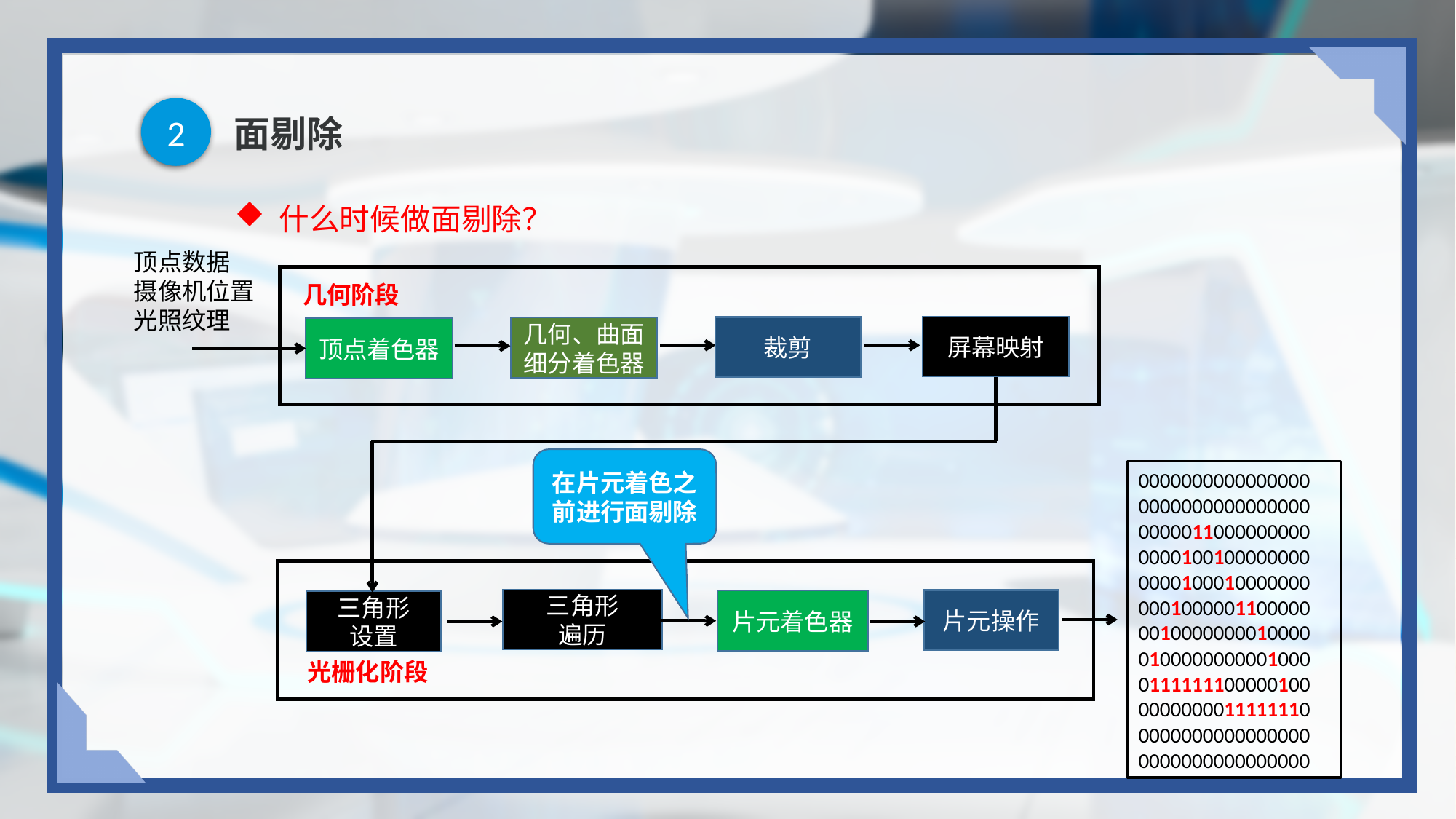

2
# 面剔除
 什么时候做面剔除？
顶点数据
摄像机位置
光照纹理

几何阶段
屏幕映射
裁剪
几何、曲面细分着色器
顶点着色器
在片元着色之前进行面剔除
0000000000000000
0000000000000000
0000011000000000
0000100100000000
0000100010000000
0001000001100000
0010000000010000
0100000000001000
0111111100000100
0000000011111110
0000000000000000
0000000000000000

三角形
遍历
片元操作
片元着色器
三角形
设置
光栅化阶段